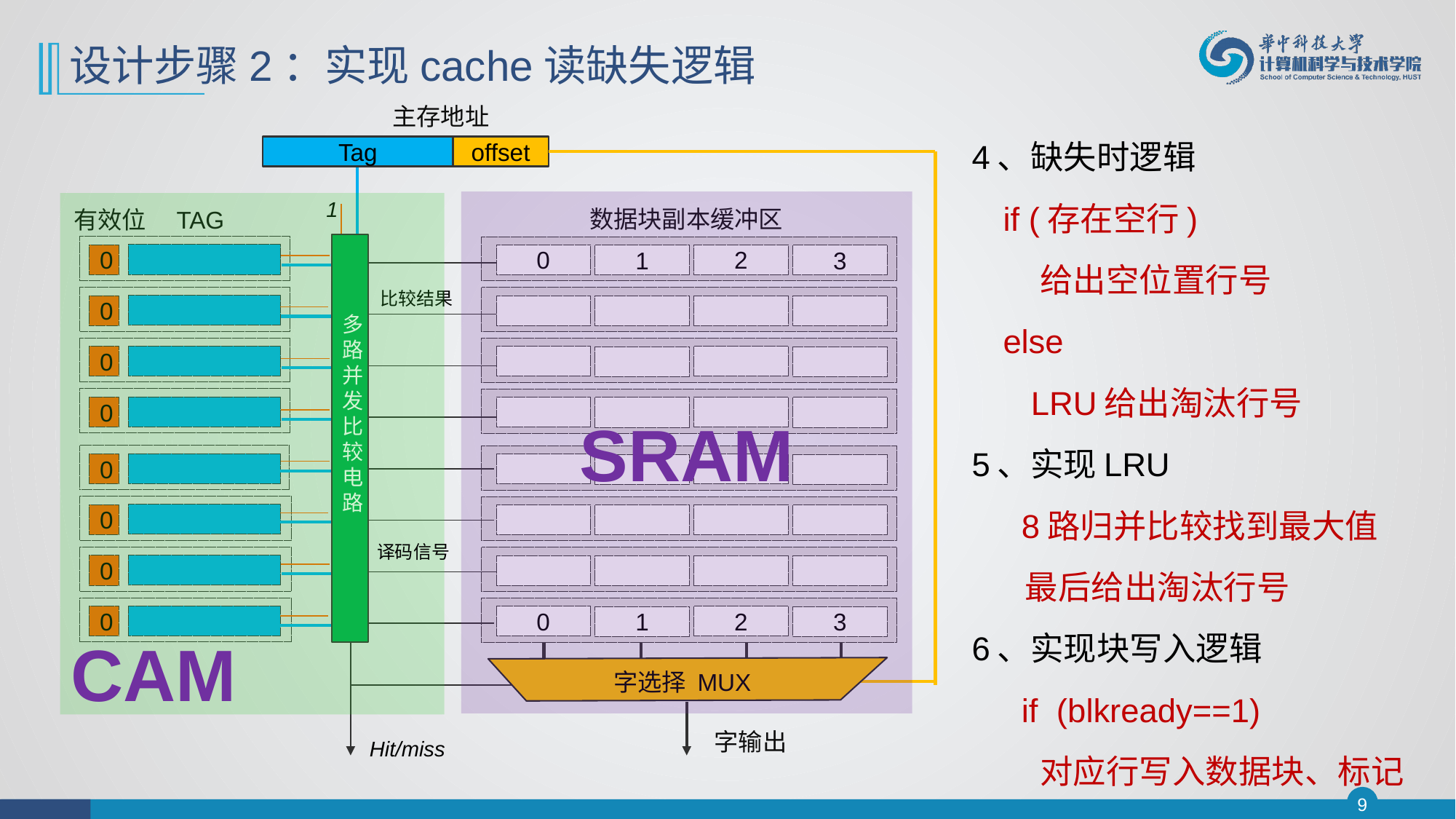

# 设计步骤2：实现cache读缺失逻辑
主存地址
Tag
offset
1
SRAM

CAM
数据块副本缓冲区
TAG
有效位
多路并发比较电路

0
2
1
3

0
比较结果

0

0

0

0

0

译码信号

0

0
2
1
3

0
字选择 MUX
多路选择器
字输出
Hit/miss
4、缺失时逻辑
if (存在空行)
    给出空位置行号
else
   LRU给出淘汰行号
5、实现LRU
  8路归并比较找到最大值
  最后给出淘汰行号
6、实现块写入逻辑
  if  (blkready==1)
    对应行写入数据块、标记